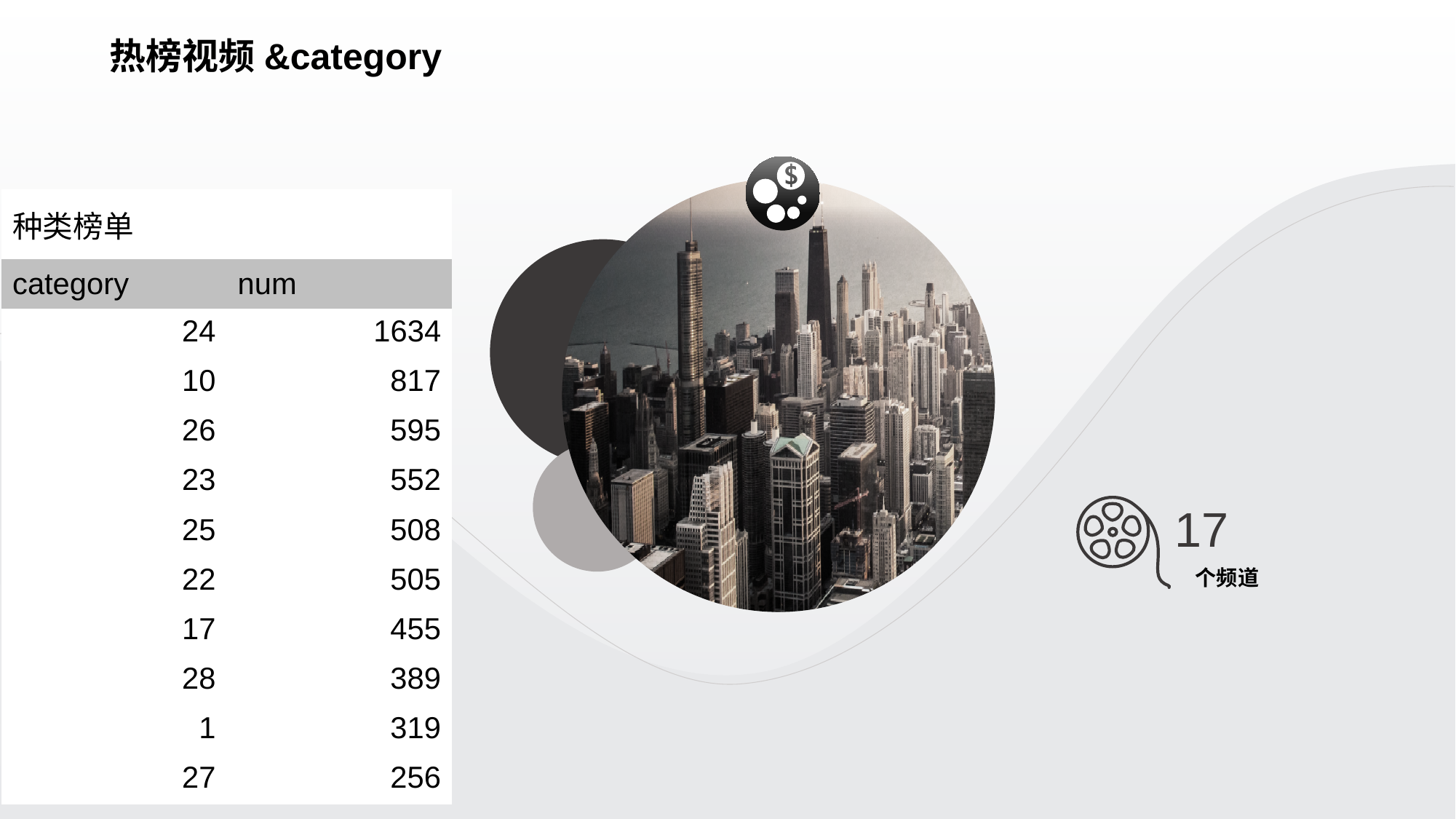

热榜视频&category

| 种类榜单 |  |
| --- | --- |
| category | num |
| 24 | 1634 |
| 10 | 817 |
| 26 | 595 |
| 23 | 552 |
| 25 | 508 |
| 22 | 505 |
| 17 | 455 |
| 28 | 389 |
| 1 | 319 |
| 27 | 256 |

17

120,000
个频道
ADD YOUR TITLE
IF YOU LIKE THIS POWERPOINT TEMPLATE,PLEASE FOCUS ON ME,YOU WILL GET BETTER.